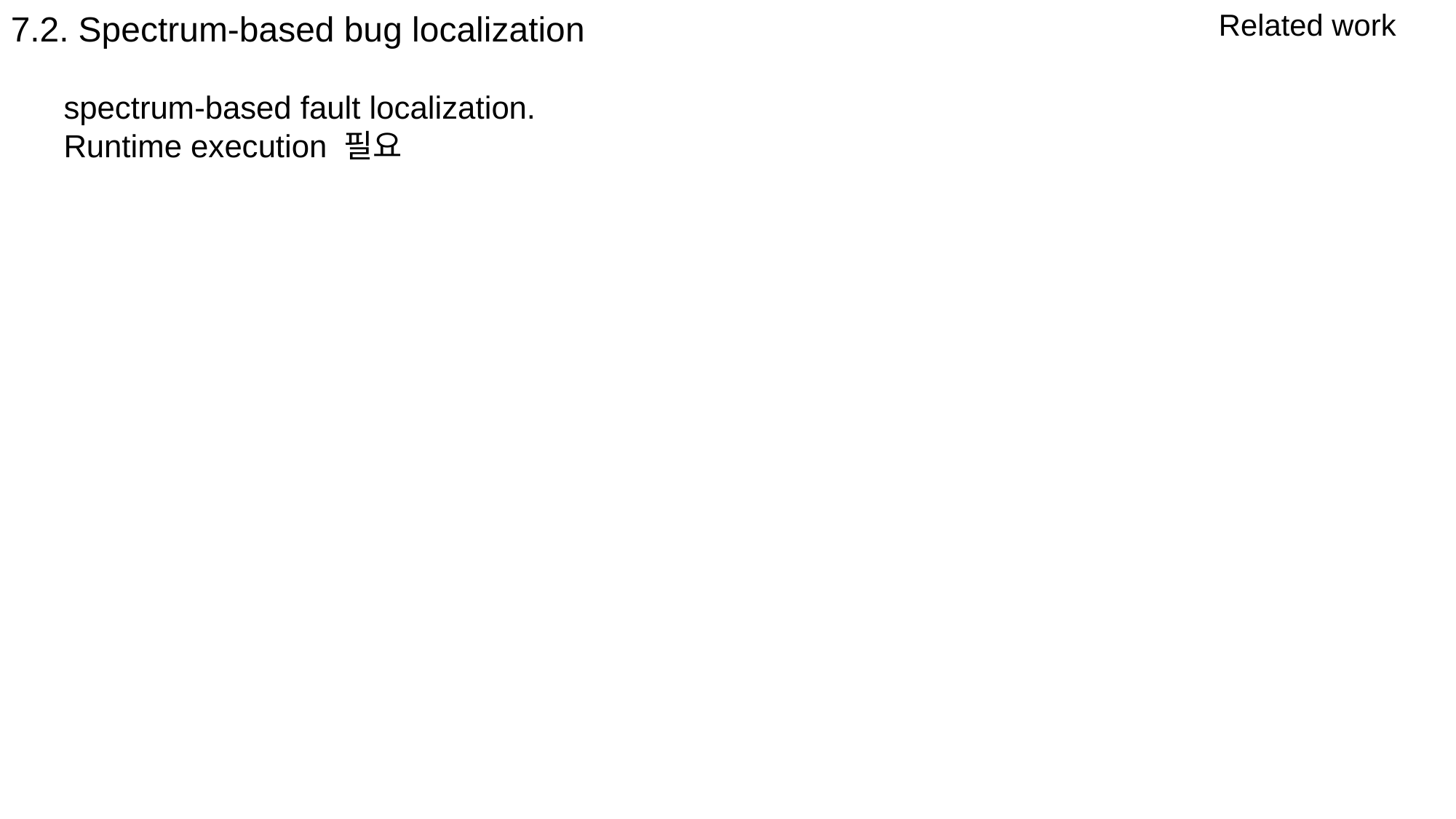

Related work
7.2. Spectrum-based bug localization
spectrum-based fault localization.
Runtime execution 필요